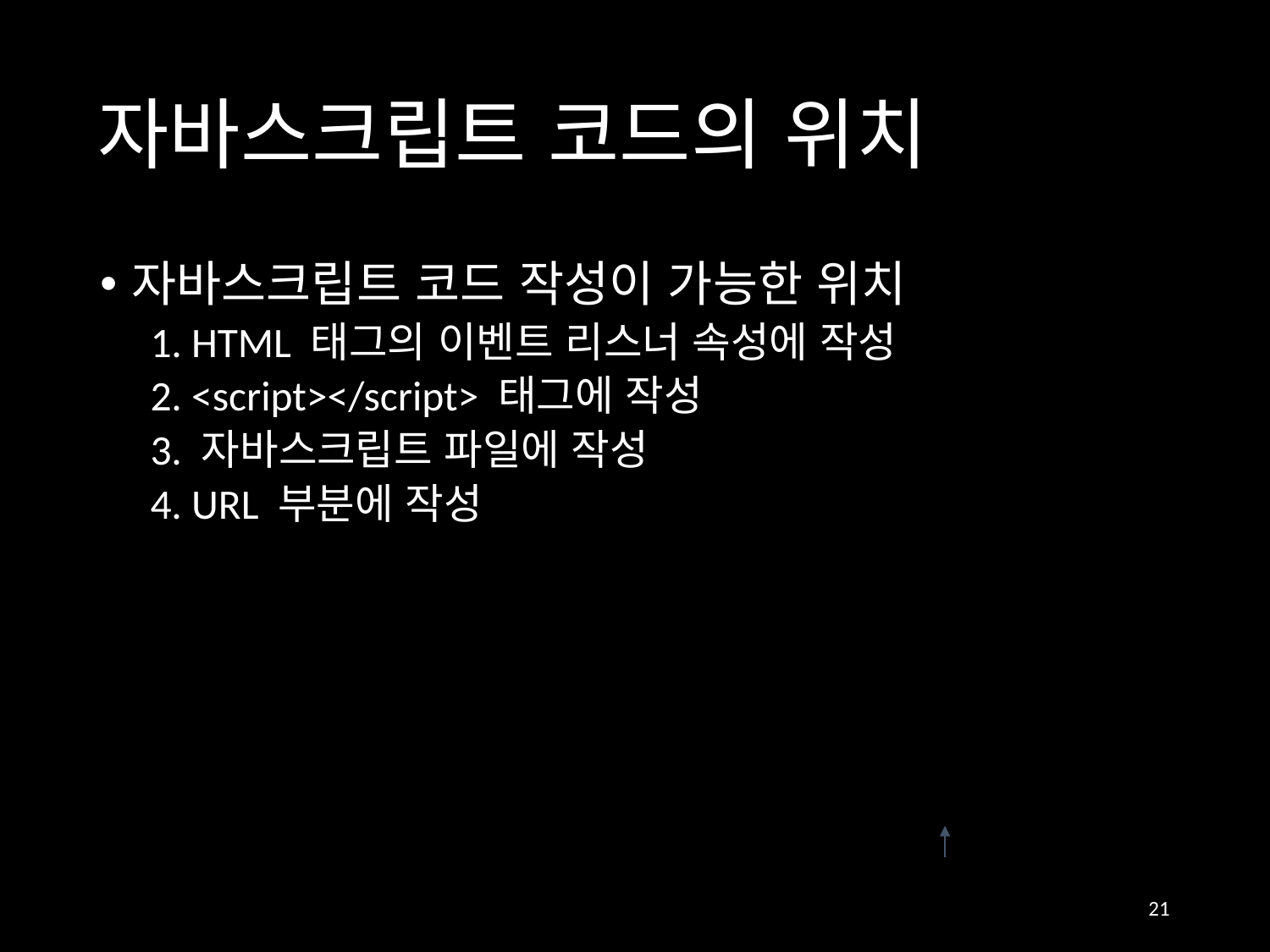

# 자바스크립트 코드의 위치
자바스크립트 코드 작성이 가능한 위치
1. HTML 태그의 이벤트 리스너 속성에 작성
2. <script></script> 태그에 작성
3. 자바스크립트 파일에 작성
4. URL 부분에 작성

21